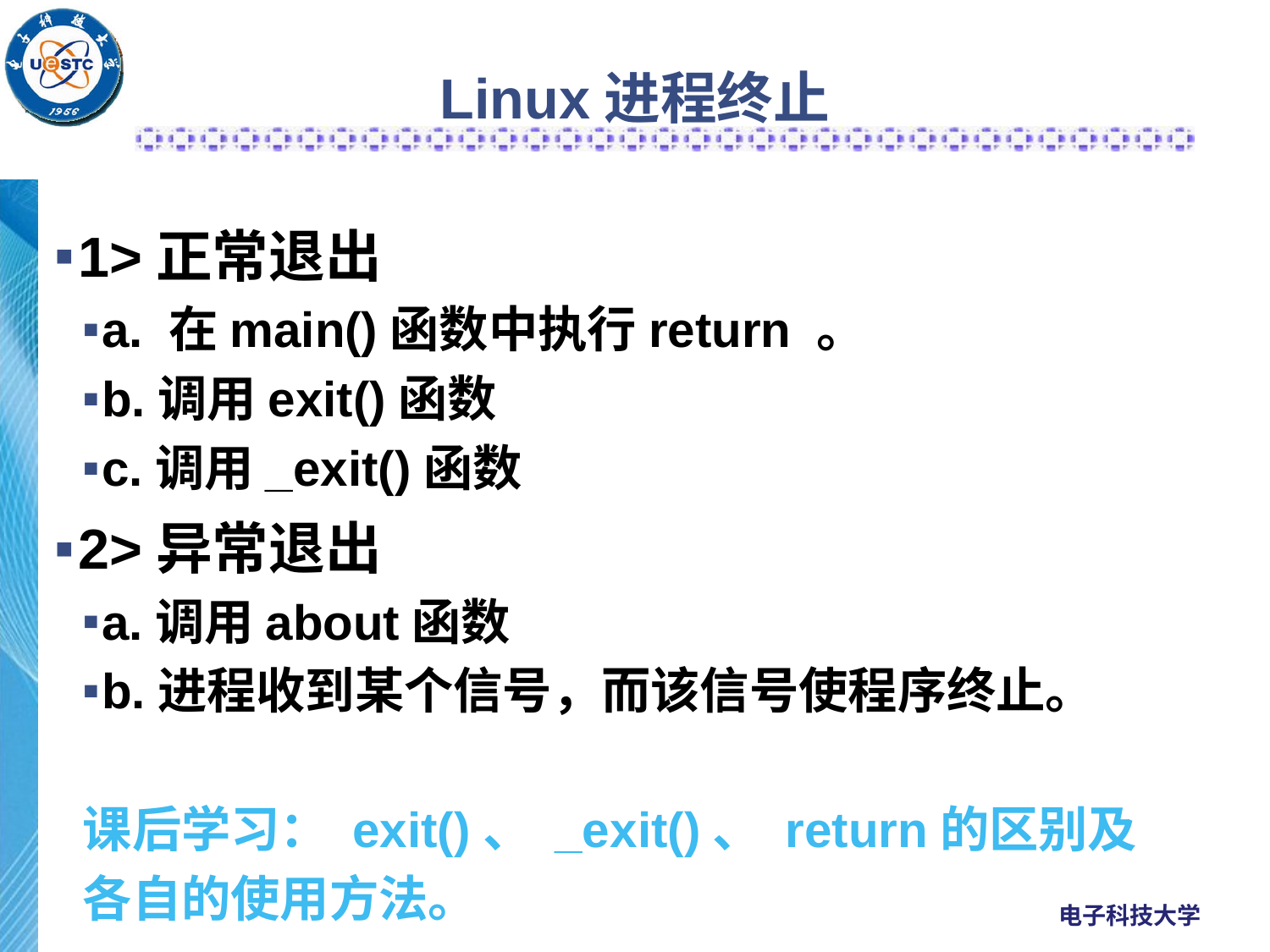

# Linux进程终止
1>正常退出
a. 在main()函数中执行return 。
b.调用exit()函数
c.调用_exit()函数
2>异常退出
a.调用about函数
b.进程收到某个信号，而该信号使程序终止。

课后学习： exit()、 _exit()、 return的区别及
各自的使用方法。